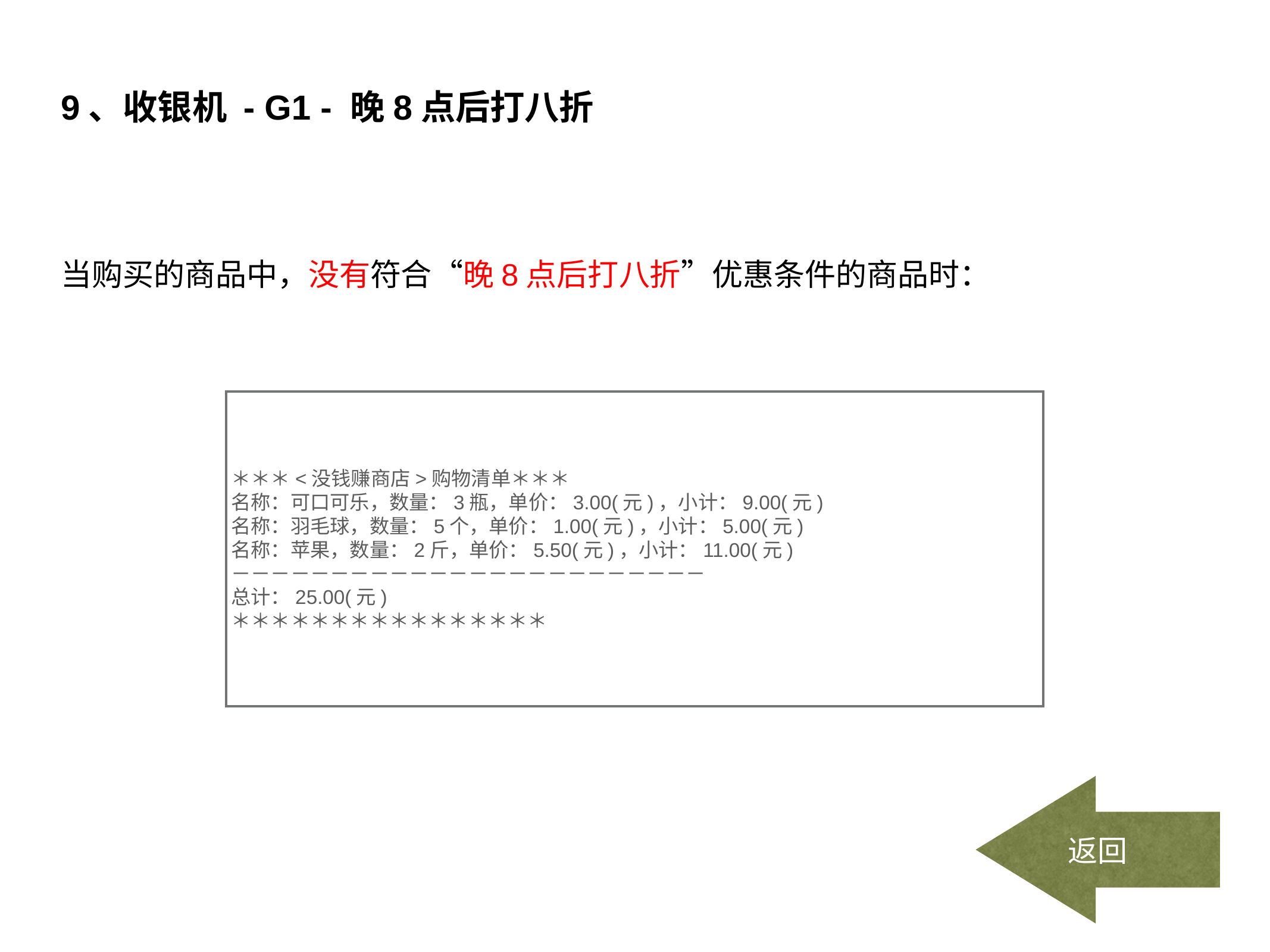

# 9、收银机 - G1 - 晚8点后打八折

当购买的商品中，没有符合“晚8点后打八折”优惠条件的商品时：
＊＊＊<没钱赚商店>购物清单＊＊＊
名称：可口可乐，数量：3瓶，单价：3.00(元)，小计：9.00(元)
名称：羽毛球，数量：5个，单价：1.00(元)，小计：5.00(元)
名称：苹果，数量：2斤，单价：5.50(元)，小计：11.00(元)
－－－－－－－－－－－－－－－－－－－－－－－－
总计：25.00(元)
＊＊＊＊＊＊＊＊＊＊＊＊＊＊＊＊
返回